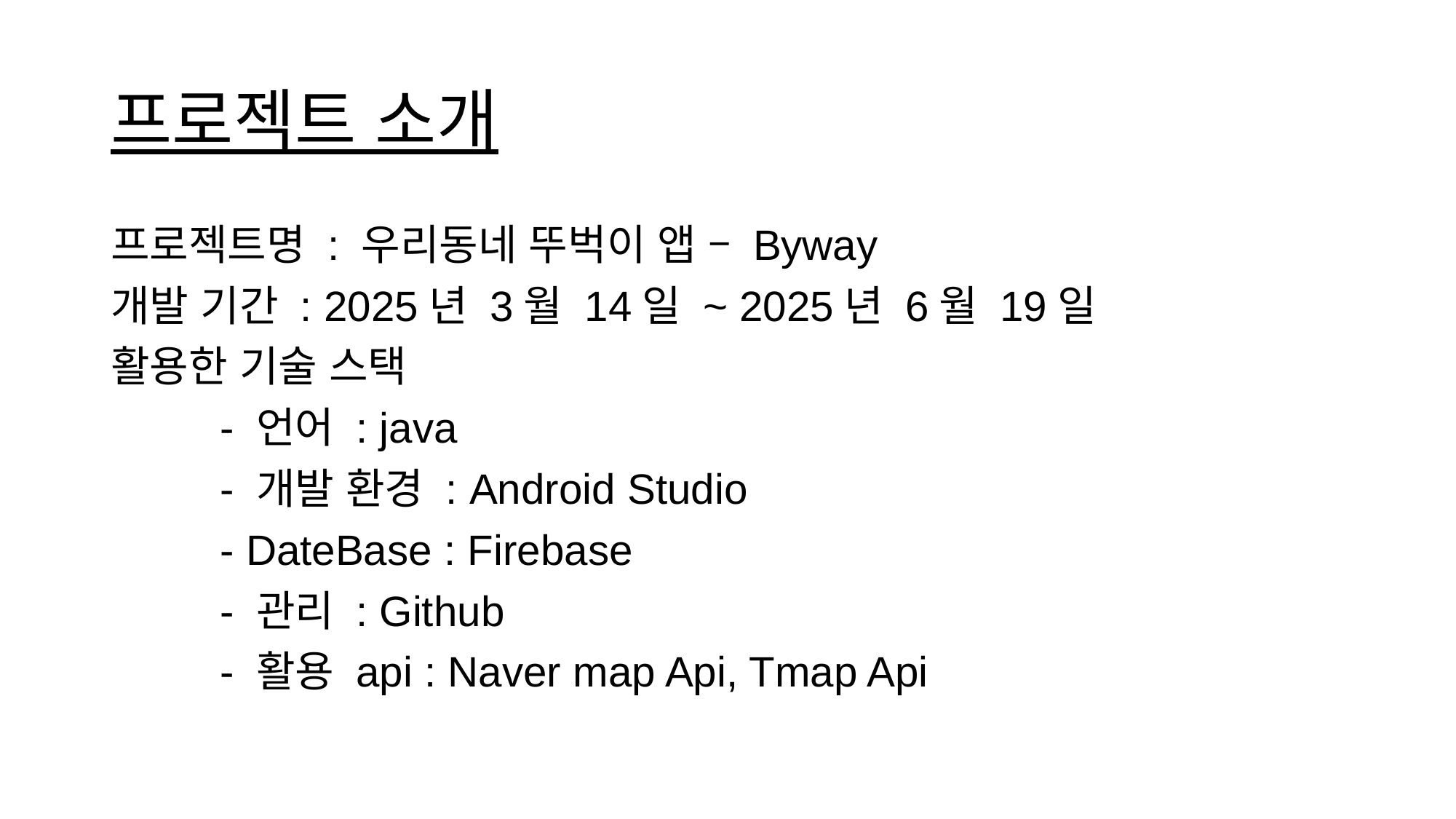

# 프로젝트 소개
프로젝트명 : 우리동네 뚜벅이 앱 – Byway
개발 기간 : 2025년 3월 14일 ~ 2025년 6월 19일
활용한 기술 스택
	- 언어 : java
	- 개발 환경 : Android Studio
	- DateBase : Firebase
	- 관리 : Github
	- 활용 api : Naver map Api, Tmap Api